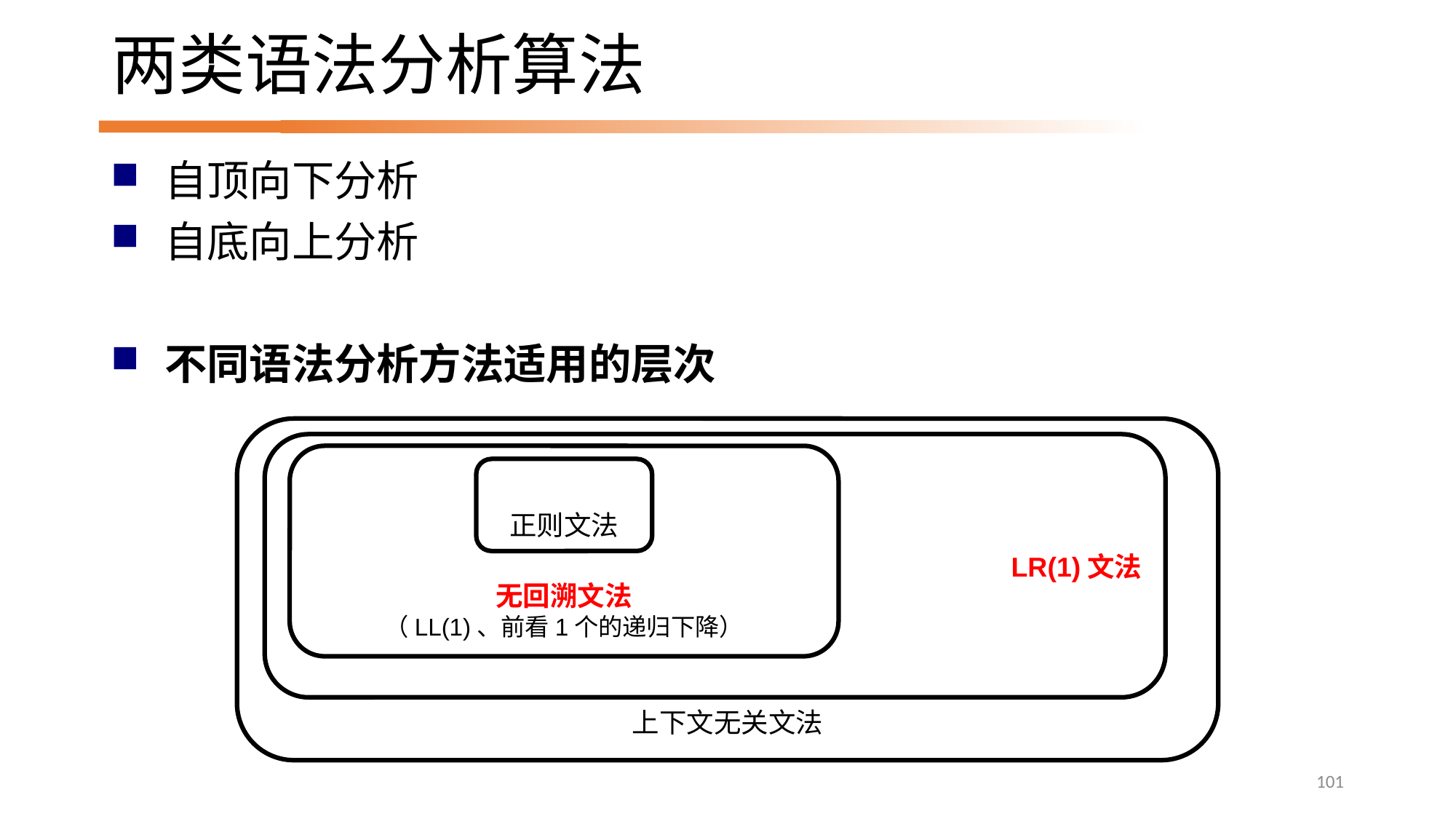

# 两类语法分析算法
自顶向下分析
自底向上分析

不同语法分析方法适用的层次
上下文无关文法
LR(1)文法
无回溯文法
（LL(1)、前看1个的递归下降）
正则文法
101